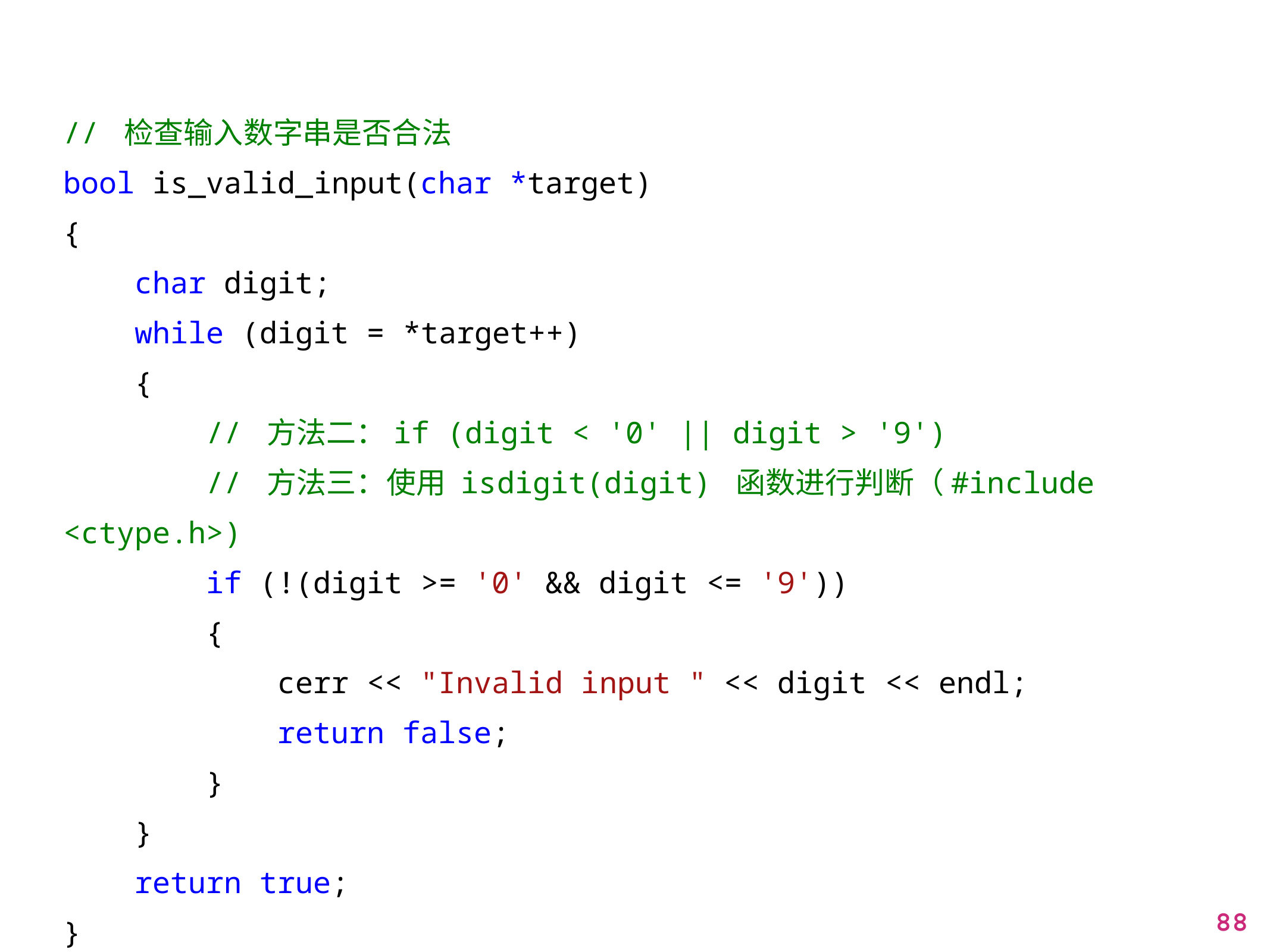

// 检查输入数字串是否合法
bool is_valid_input(char *target)
{
    char digit;
    while (digit = *target++)
    {
        // 方法二：if (digit < '0' || digit > '9')
        // 方法三：使用 isdigit(digit) 函数进行判断（#include <ctype.h>)
        if (!(digit >= '0' && digit <= '9'))
        {
            cerr << "Invalid input " << digit << endl;
            return false;
        }
    }
    return true;
}
88